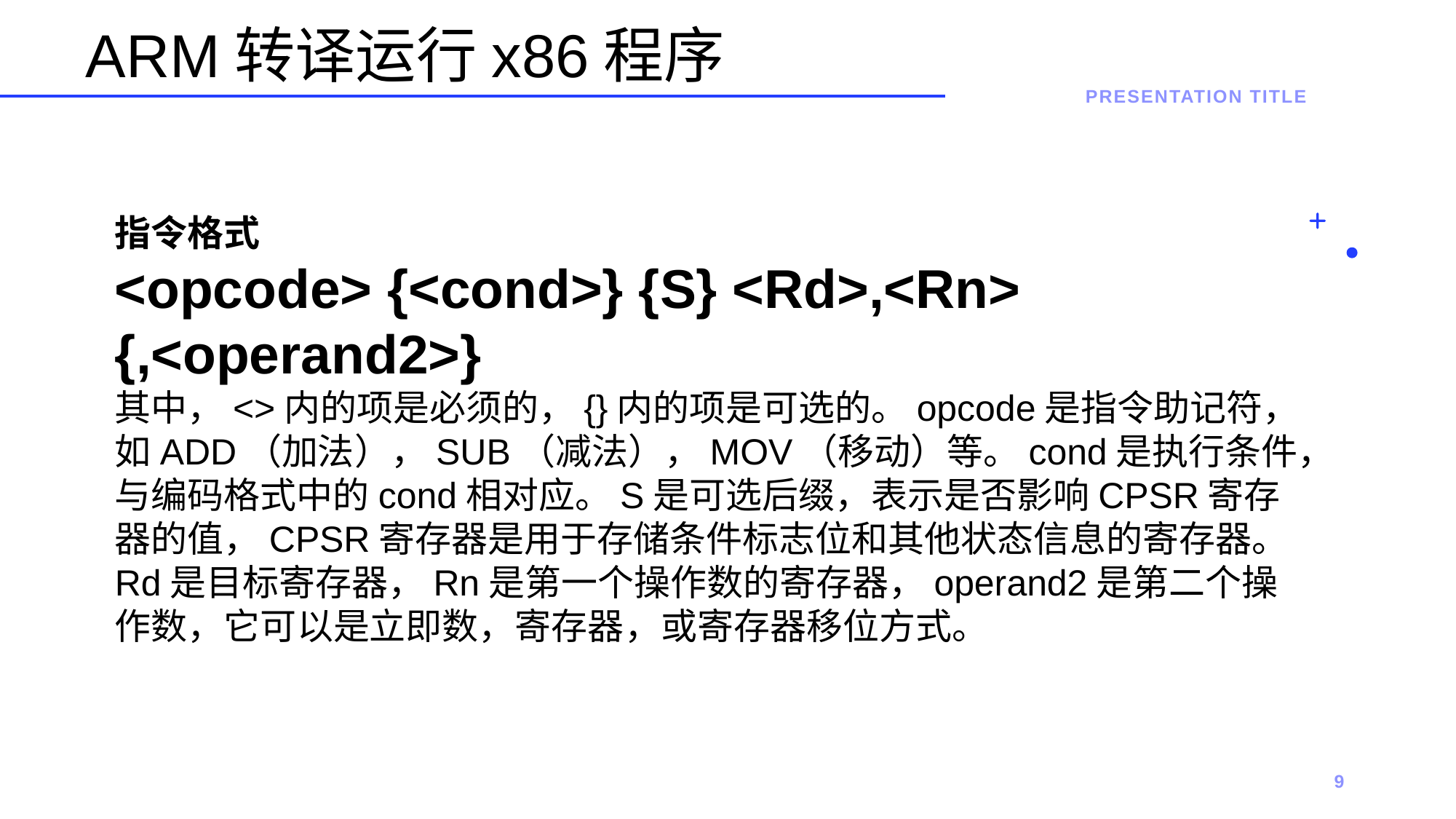

# ARM转译运⾏x86程序
Presentation Title
指令格式
<opcode> {<cond>} {S} <Rd>,<Rn> {,<operand2>}
其中，<>内的项是必须的，{}内的项是可选的。opcode是指令助记符，如ADD（加法），SUB（减法），MOV（移动）等。cond是执⾏条件，与编码格式中的cond相对应。S是可选后缀，表⽰是否影响CPSR寄存器的值，CPSR寄存器是⽤于存储条件标志位和其他状态信息的寄存器。Rd是⽬标寄存器，Rn是第⼀个操作数的寄存器，operand2是第⼆个操作数，它可以是⽴即数，寄存器，或寄存器移位⽅式。
9